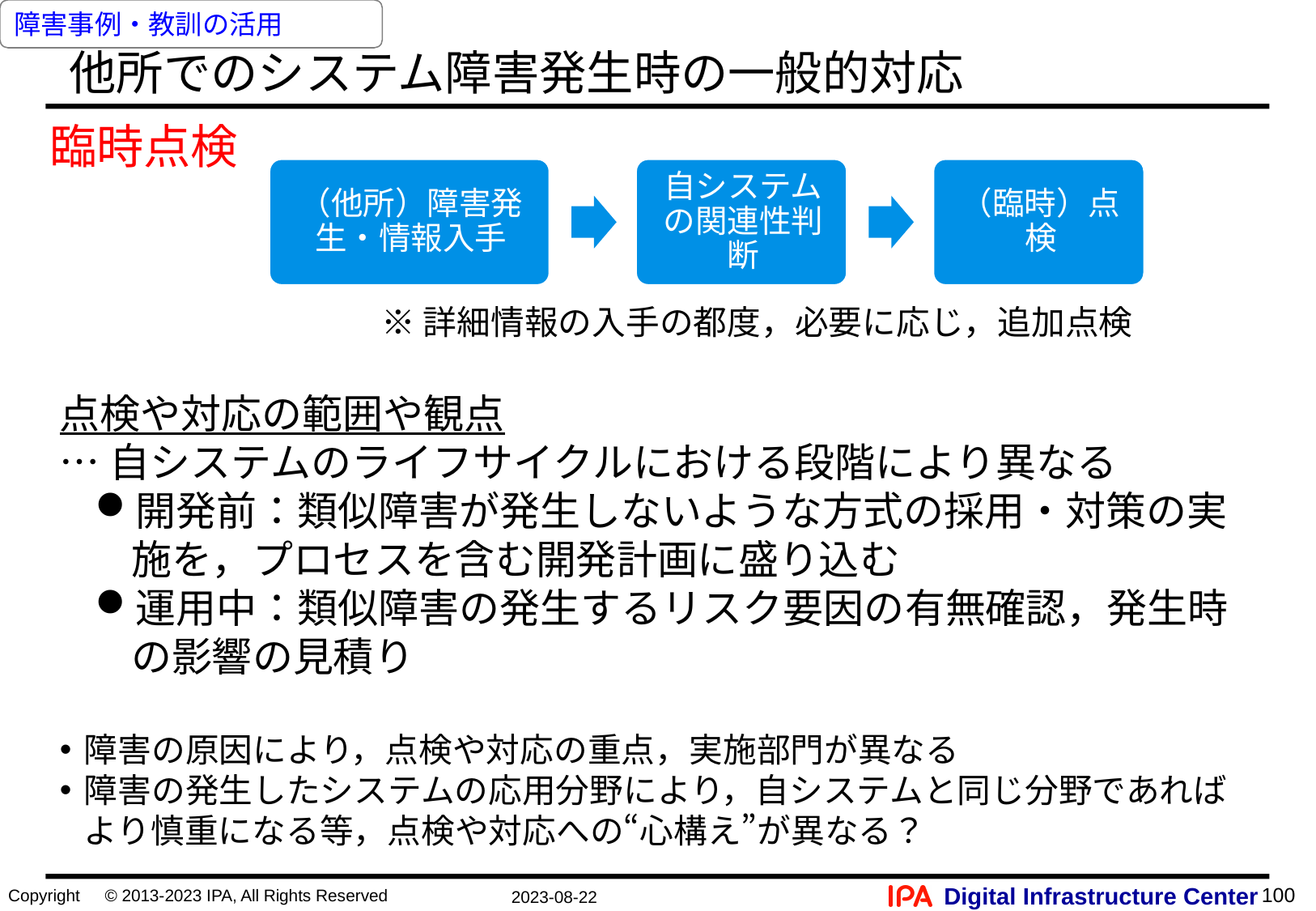

障害事例・教訓の活用
# 他所でのシステム障害発生時の一般的対応
臨時点検
（他所）障害発生・情報入手

自システムの関連性判断

（臨時）点検
※詳細情報の入手の都度，必要に応じ，追加点検
点検や対応の範囲や観点
…自システムのライフサイクルにおける段階により異なる
開発前：類似障害が発生しないような方式の採用・対策の実施を，プロセスを含む開発計画に盛り込む
運用中：類似障害の発生するリスク要因の有無確認，発生時の影響の見積り

障害の原因により，点検や対応の重点，実施部門が異なる
障害の発生したシステムの応用分野により，自システムと同じ分野であればより慎重になる等，点検や対応への“心構え”が異なる？